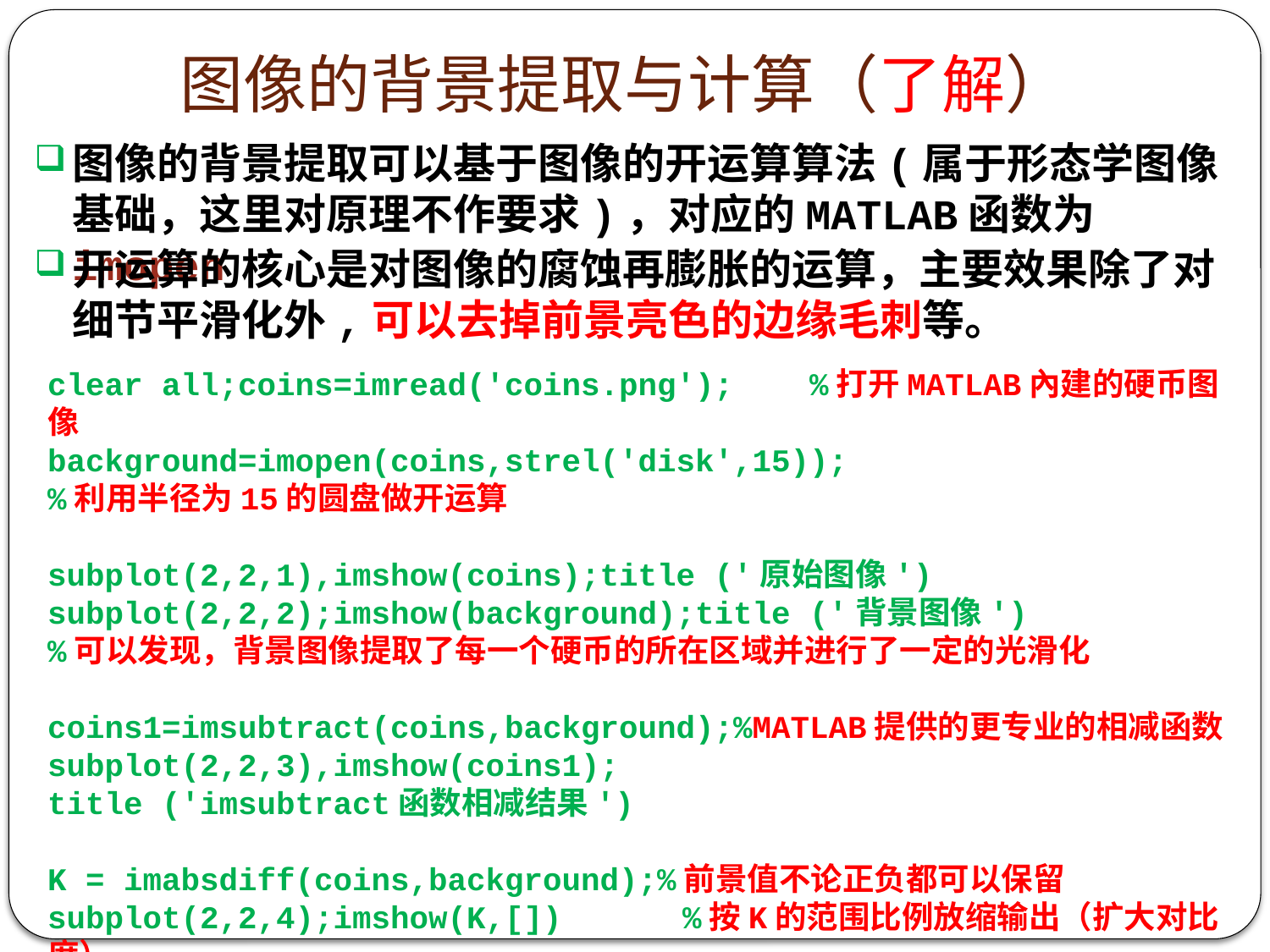

# 图像的背景提取与计算（了解）
图像的背景提取可以基于图像的开运算算法(属于形态学图像基础，这里对原理不作要求)，对应的MATLAB函数为imopen
开运算的核心是对图像的腐蚀再膨胀的运算，主要效果除了对细节平滑化外,可以去掉前景亮色的边缘毛刺等。
clear all;coins=imread('coins.png');	%打开MATLAB內建的硬币图像
background=imopen(coins,strel('disk',15));
%利用半径为15的圆盘做开运算

subplot(2,2,1),imshow(coins);title ('原始图像')
subplot(2,2,2);imshow(background);title ('背景图像')
%可以发现，背景图像提取了每一个硬币的所在区域并进行了一定的光滑化

coins1=imsubtract(coins,background);%MATLAB提供的更专业的相减函数
subplot(2,2,3),imshow(coins1);
title ('imsubtract函数相减结果')

K = imabsdiff(coins,background);%前景值不论正负都可以保留
subplot(2,2,4);imshow(K,[])	%按K的范围比例放缩输出（扩大对比度）
title ('imabsdiff函数相减结果')